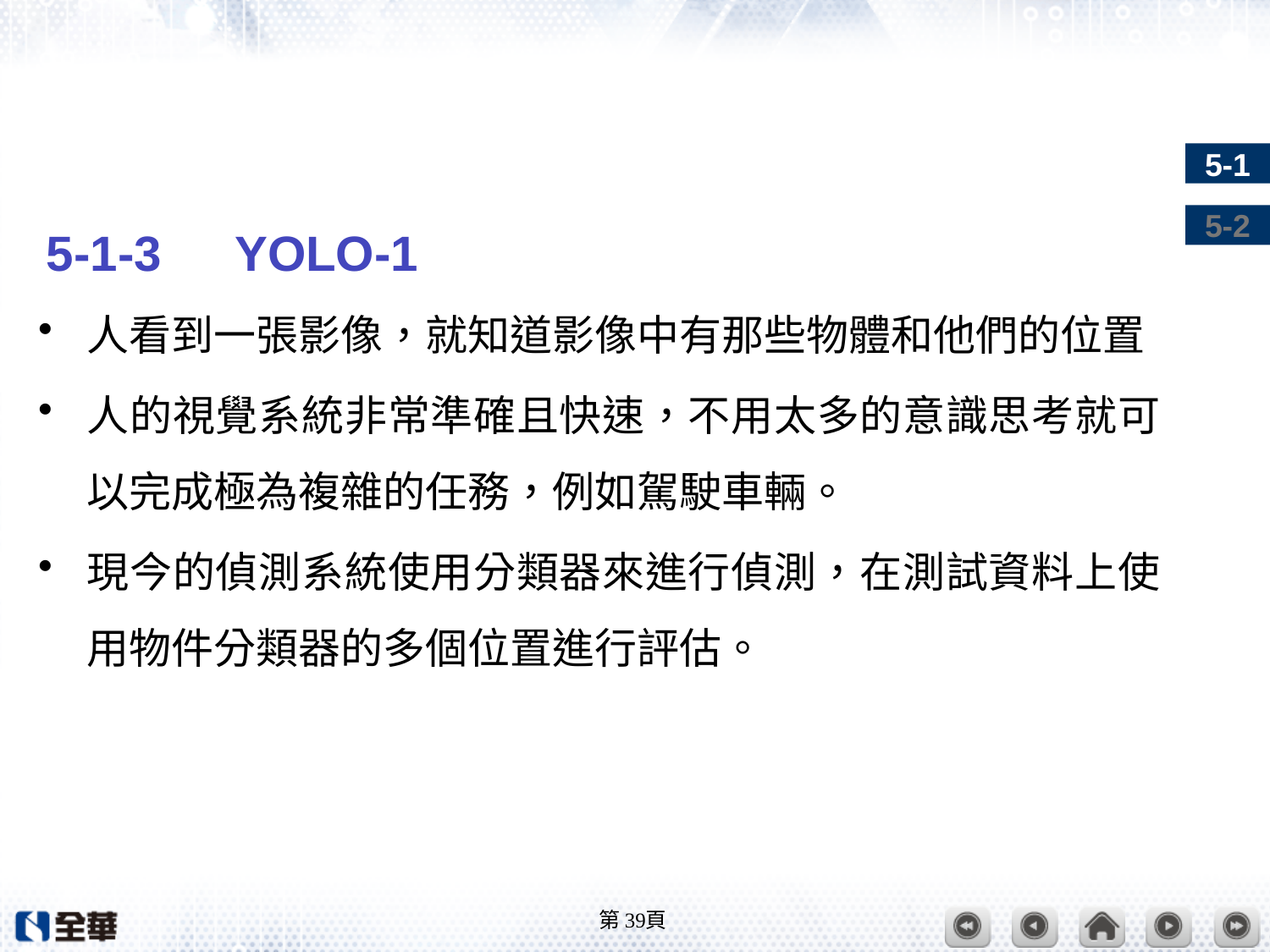

#
5-1-3　YOLO-1
人看到一張影像，就知道影像中有那些物體和他們的位置
人的視覺系統非常準確且快速，不用太多的意識思考就可以完成極為複雜的任務，例如駕駛車輛。
現今的偵測系統使用分類器來進行偵測，在測試資料上使用物件分類器的多個位置進行評估。